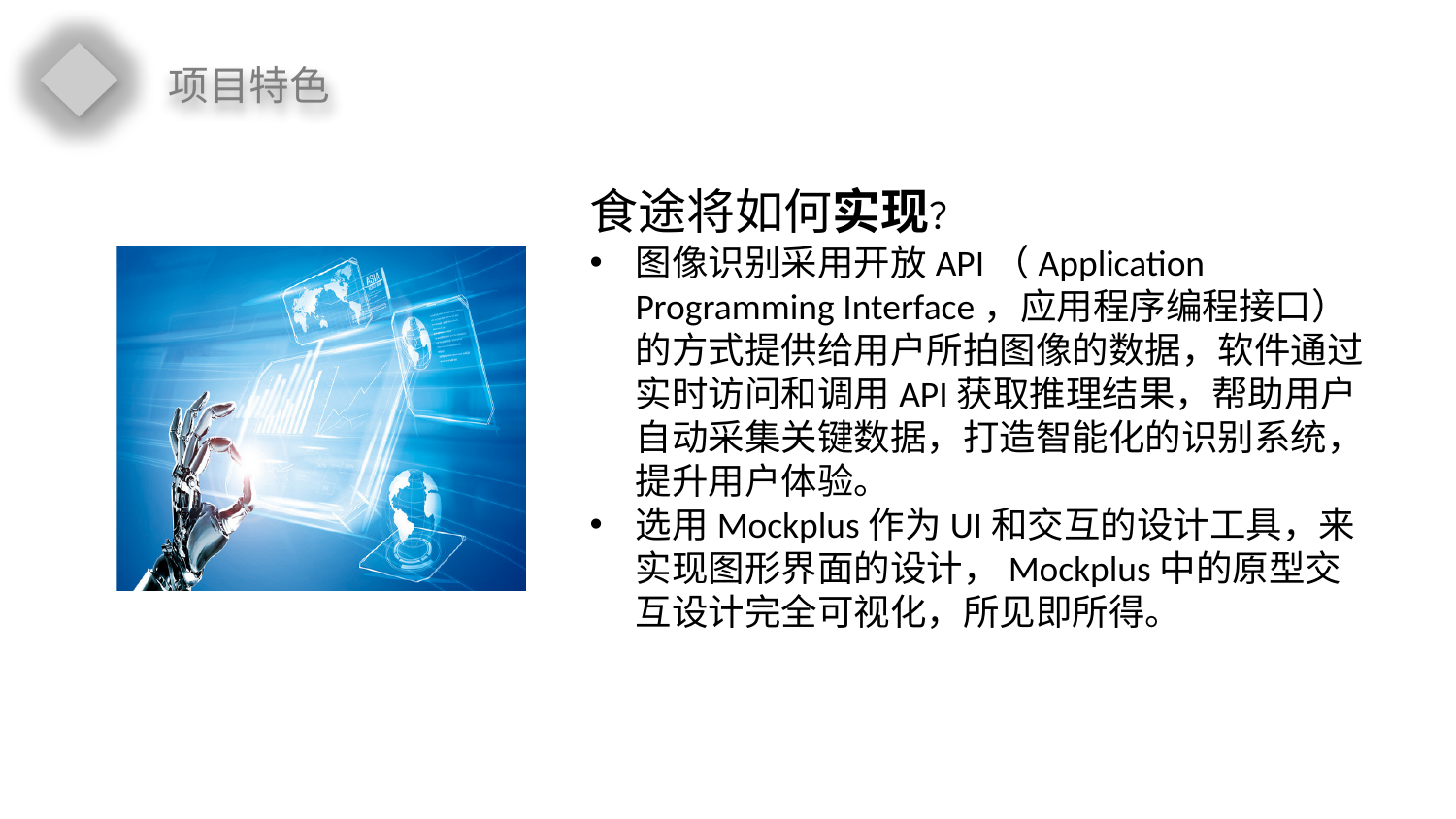

项目特色
食途将如何实现？
图像识别采用开放API（Application Programming Interface，应用程序编程接口）的方式提供给用户所拍图像的数据，软件通过实时访问和调用API获取推理结果，帮助用户自动采集关键数据，打造智能化的识别系统，提升用户体验。
选用Mockplus作为UI和交互的设计工具，来实现图形界面的设计，Mockplus中的原型交互设计完全可视化，所见即所得。